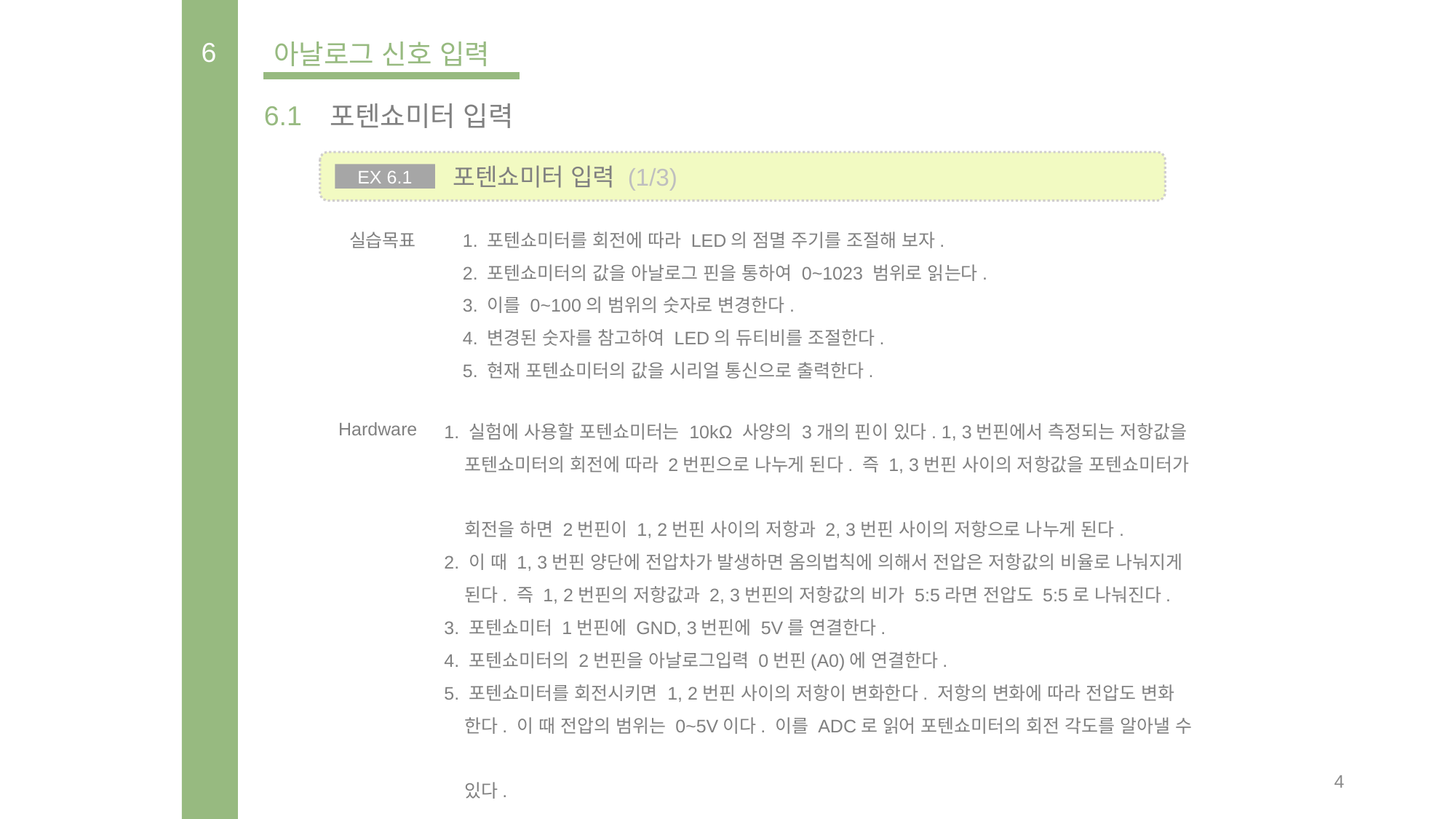

6
아날로그 신호 입력
6.1
포텐쇼미터 입력
                 포텐쇼미터 입력 (1/3)
EX 6.1
실습목표
1. 포텐쇼미터를 회전에 따라 LED의 점멸 주기를 조절해 보자.
2. 포텐쇼미터의 값을 아날로그 핀을 통하여 0~1023 범위로 읽는다.
3. 이를 0~100의 범위의 숫자로 변경한다.
4. 변경된 숫자를 참고하여 LED의 듀티비를 조절한다.
5. 현재 포텐쇼미터의 값을 시리얼 통신으로 출력한다.
Hardware
1. 실험에 사용할 포텐쇼미터는 10kΩ 사양의 3개의 핀이 있다. 1, 3번핀에서 측정되는 저항값을
    포텐쇼미터의 회전에 따라 2번핀으로 나누게 된다. 즉 1, 3번핀 사이의 저항값을 포텐쇼미터가
    회전을 하면 2번핀이 1, 2번핀 사이의 저항과 2, 3번핀 사이의 저항으로 나누게 된다.
2. 이 때 1, 3번핀 양단에 전압차가 발생하면 옴의법칙에 의해서 전압은 저항값의 비율로 나눠지게
    된다. 즉 1, 2번핀의 저항값과 2, 3번핀의 저항값의 비가 5:5라면 전압도 5:5로 나눠진다.
3. 포텐쇼미터 1번핀에 GND, 3번핀에 5V를 연결한다.
4. 포텐쇼미터의 2번핀을 아날로그입력 0번핀(A0)에 연결한다.
5. 포텐쇼미터를 회전시키면 1, 2번핀 사이의 저항이 변화한다. 저항의 변화에 따라 전압도 변화
    한다. 이 때 전압의 범위는 0~5V이다. 이를 ADC로 읽어 포텐쇼미터의 회전 각도를 알아낼 수
    있다.
4